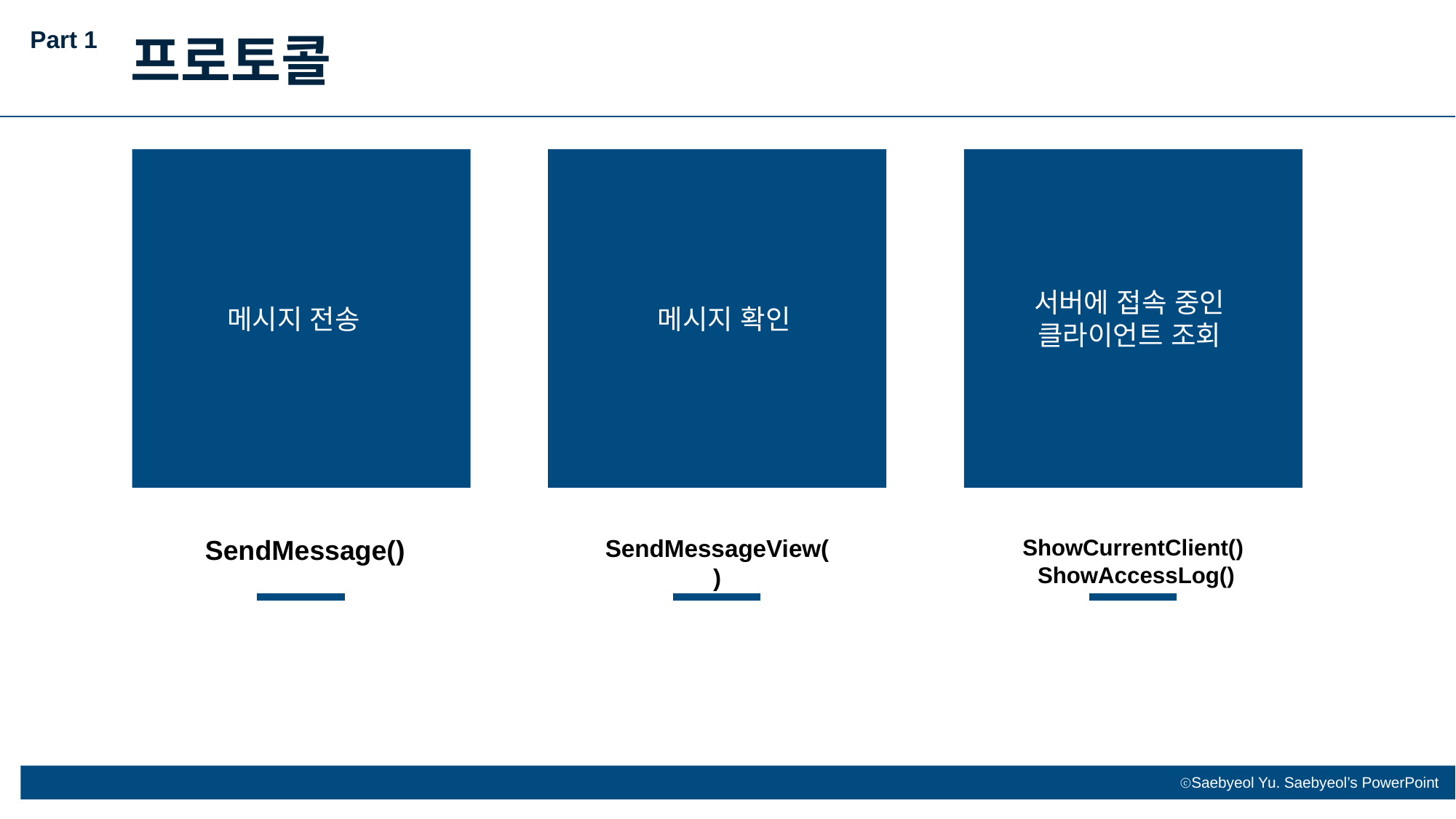

Part 1
프로토콜
메시지 전송
 메시지 확인
서버에 접속 중인
클라이언트 조회
 SendMessage()

SendMessageView()
ShowCurrentClient()
 ShowAccessLog()